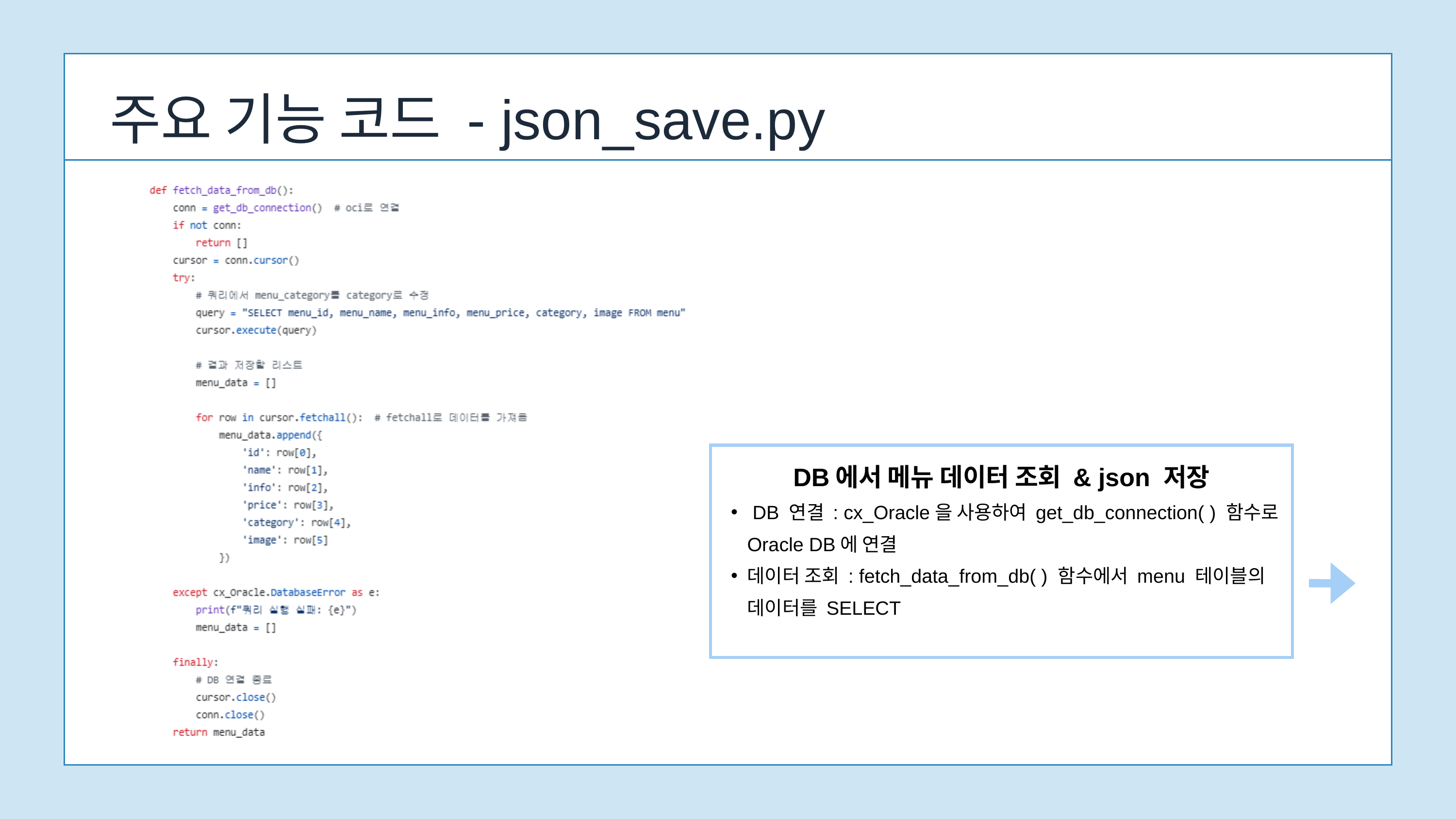

주요 기능 코드 - json_save.py

DB에서 메뉴 데이터 조회 & json 저장
 DB 연결 : cx_Oracle을 사용하여 get_db_connection( ) 함수로 Oracle DB에 연결
데이터 조회 : fetch_data_from_db( ) 함수에서 menu 테이블의 데이터를 SELECT